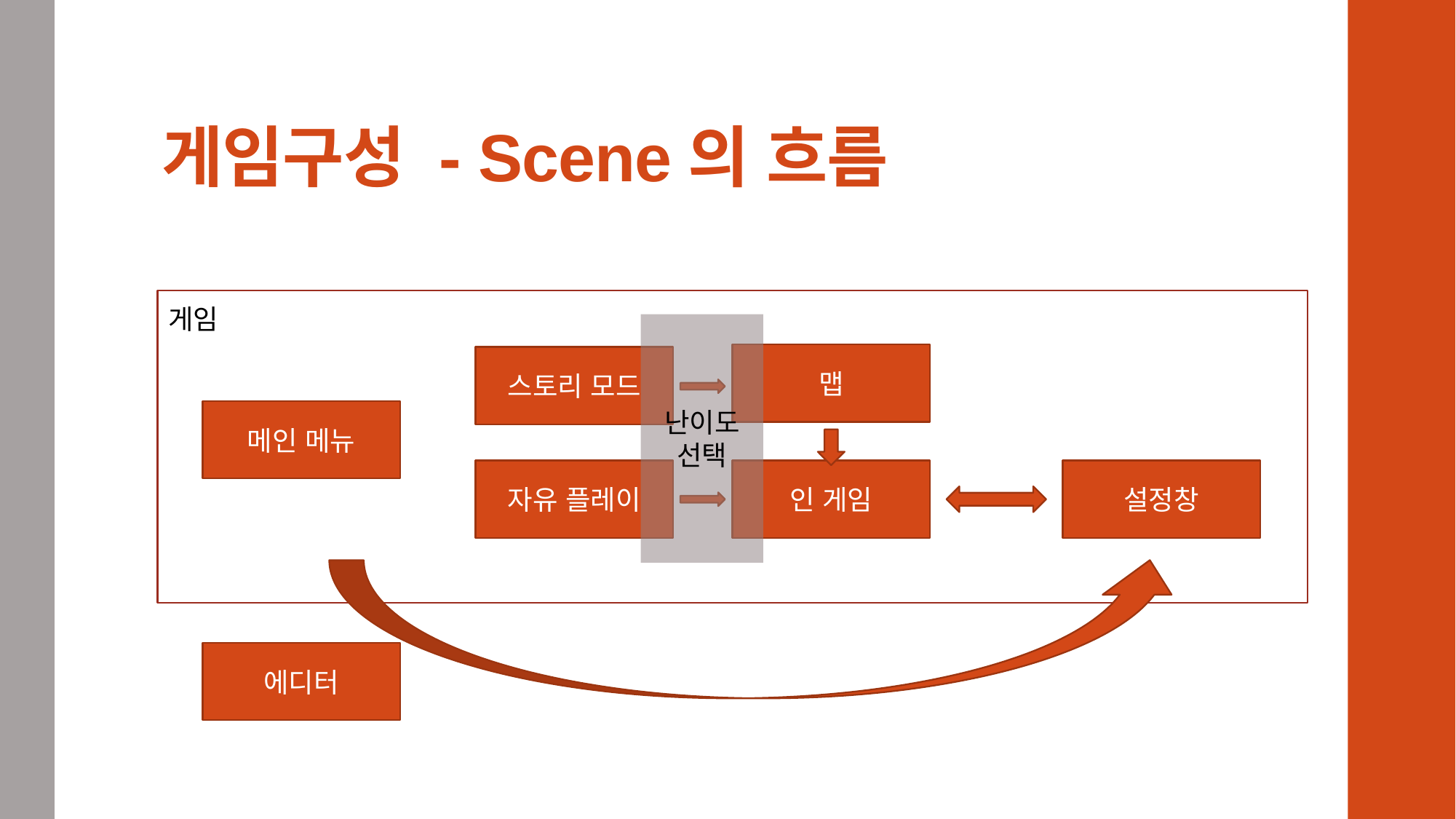

# 게임구성 - Scene의 흐름

게임
난이도
선택
맵
스토리 모드

메인 메뉴

자유 플레이
인 게임
설정창

에디터